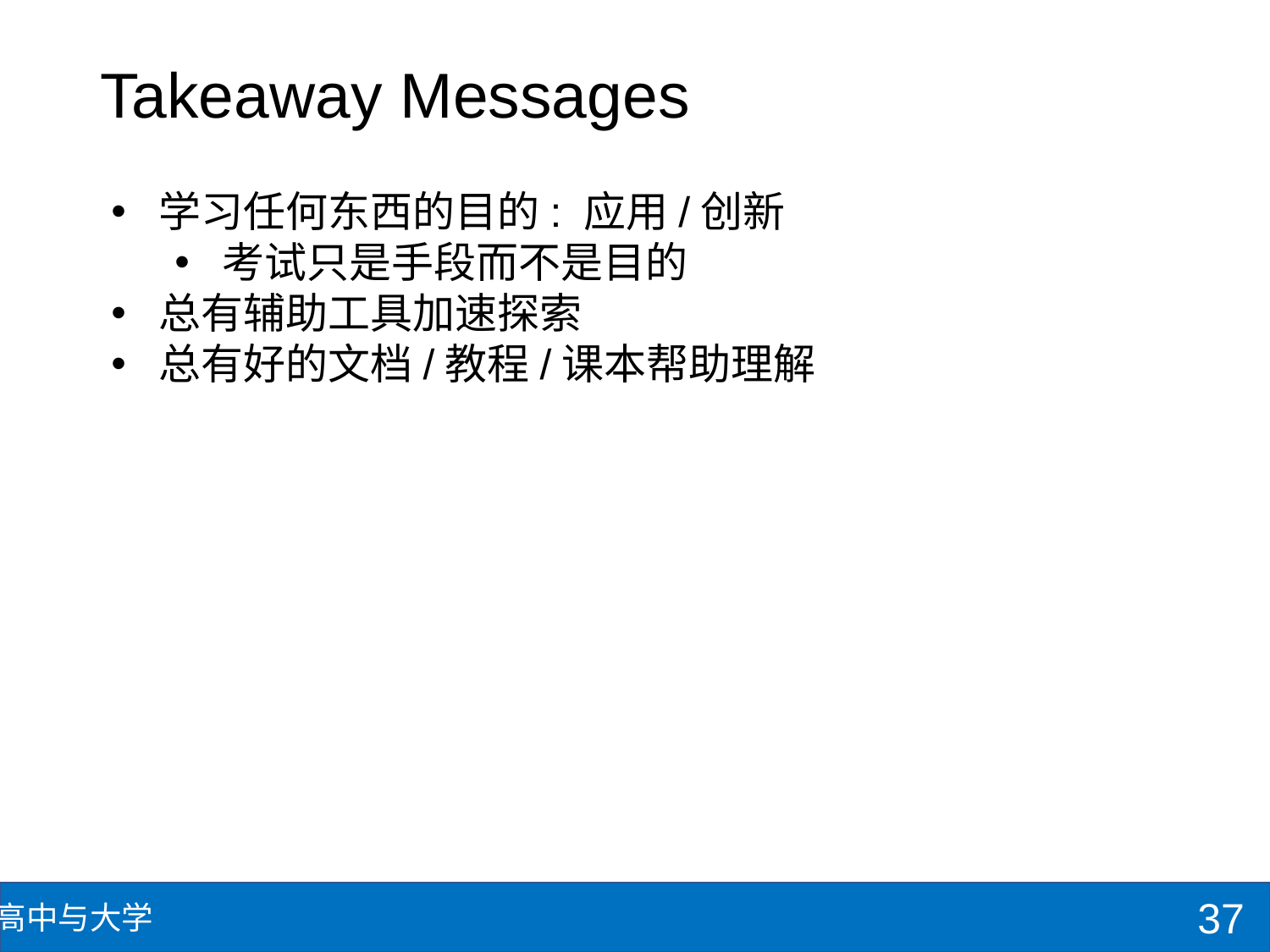

# Takeaway Messages
学习任何东西的目的: 应用/创新
考试只是手段而不是目的
总有辅助工具加速探索
总有好的文档/教程/课本帮助理解
37